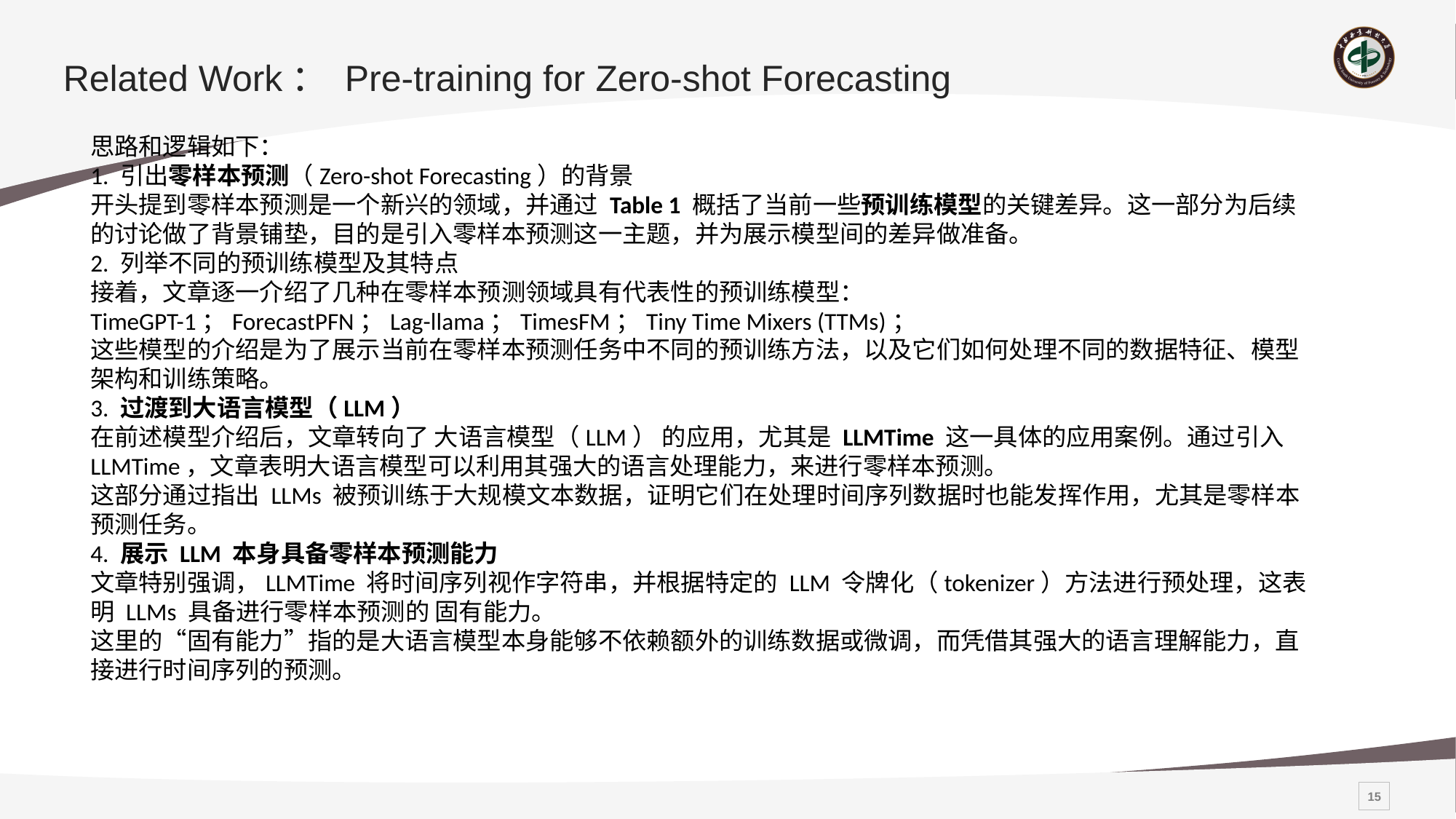

# Related Work： Pre-training for Zero-shot Forecasting
思路和逻辑如下：
1. 引出零样本预测（Zero-shot Forecasting）的背景
开头提到零样本预测是一个新兴的领域，并通过 Table 1 概括了当前一些预训练模型的关键差异。这一部分为后续的讨论做了背景铺垫，目的是引入零样本预测这一主题，并为展示模型间的差异做准备。
2. 列举不同的预训练模型及其特点
接着，文章逐一介绍了几种在零样本预测领域具有代表性的预训练模型：
TimeGPT-1；ForecastPFN；Lag-llama；TimesFM；Tiny Time Mixers (TTMs)；
这些模型的介绍是为了展示当前在零样本预测任务中不同的预训练方法，以及它们如何处理不同的数据特征、模型架构和训练策略。
3. 过渡到大语言模型（LLM）
在前述模型介绍后，文章转向了 大语言模型（LLM） 的应用，尤其是 LLMTime 这一具体的应用案例。通过引入 LLMTime，文章表明大语言模型可以利用其强大的语言处理能力，来进行零样本预测。
这部分通过指出 LLMs 被预训练于大规模文本数据，证明它们在处理时间序列数据时也能发挥作用，尤其是零样本预测任务。
4. 展示 LLM 本身具备零样本预测能力
文章特别强调，LLMTime 将时间序列视作字符串，并根据特定的 LLM 令牌化（tokenizer）方法进行预处理，这表明 LLMs 具备进行零样本预测的 固有能力。
这里的“固有能力”指的是大语言模型本身能够不依赖额外的训练数据或微调，而凭借其强大的语言理解能力，直接进行时间序列的预测。